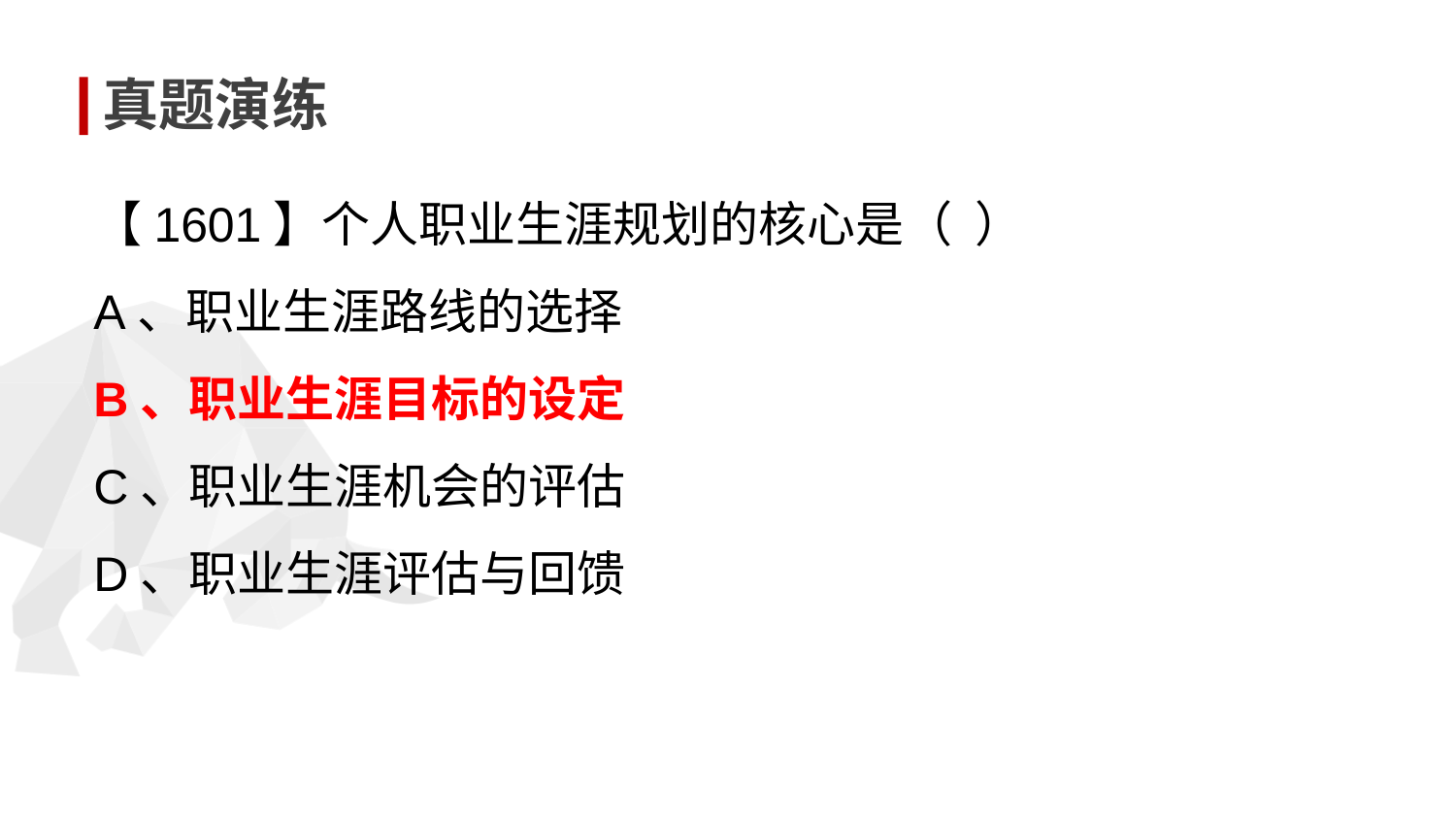

真题演练
【1601】个人职业生涯规划的核心是（  ）
A、职业生涯路线的选择
B、职业生涯目标的设定
C、职业生涯机会的评估
D、职业生涯评估与回馈